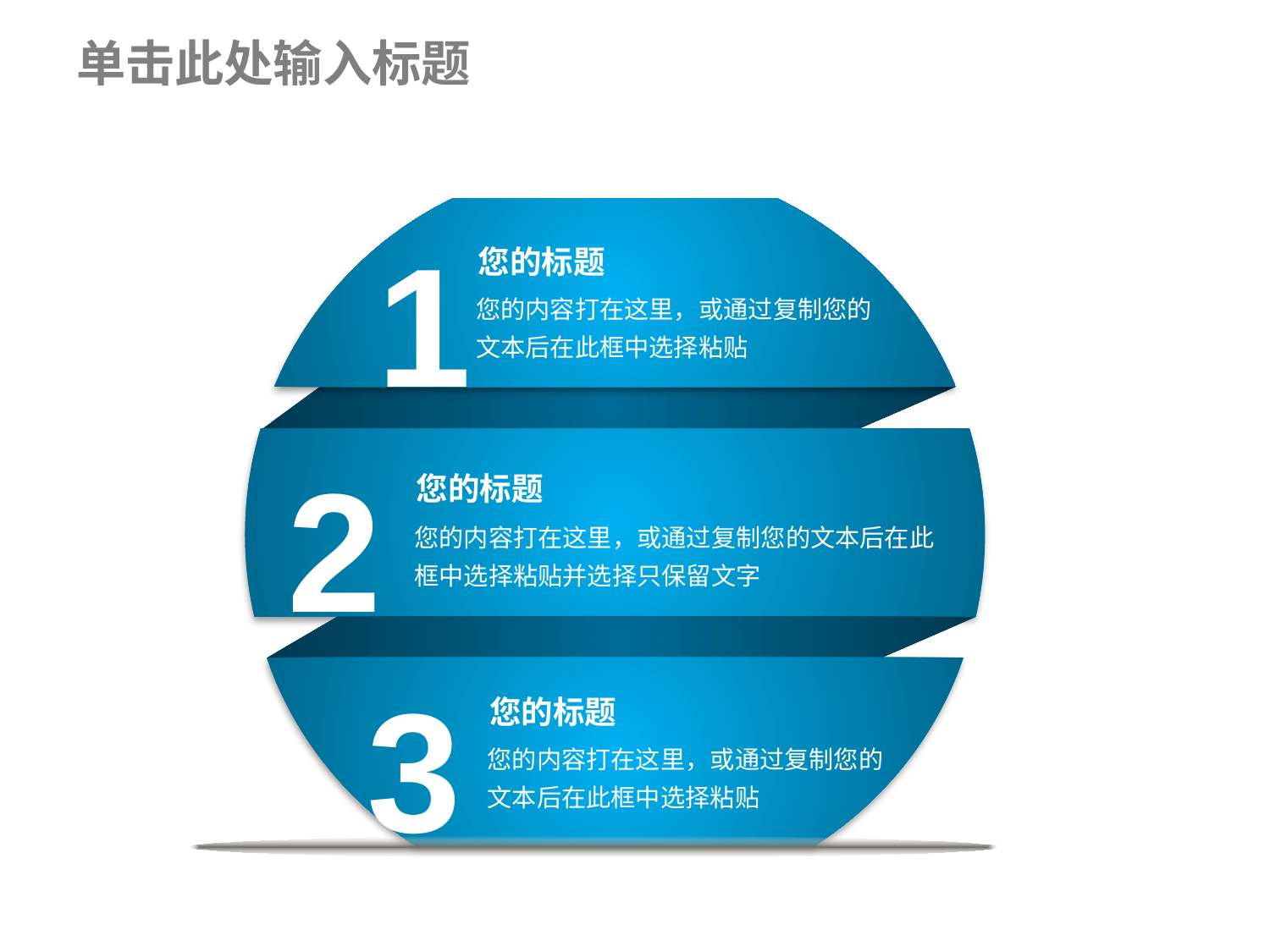

# 单击此处输入标题
1

您的标题
您的内容打在这里，或通过复制您的文本后在此框中选择粘贴
2
您的标题
您的内容打在这里，或通过复制您的文本后在此框中选择粘贴并选择只保留文字
3
您的标题
您的内容打在这里，或通过复制您的文本后在此框中选择粘贴